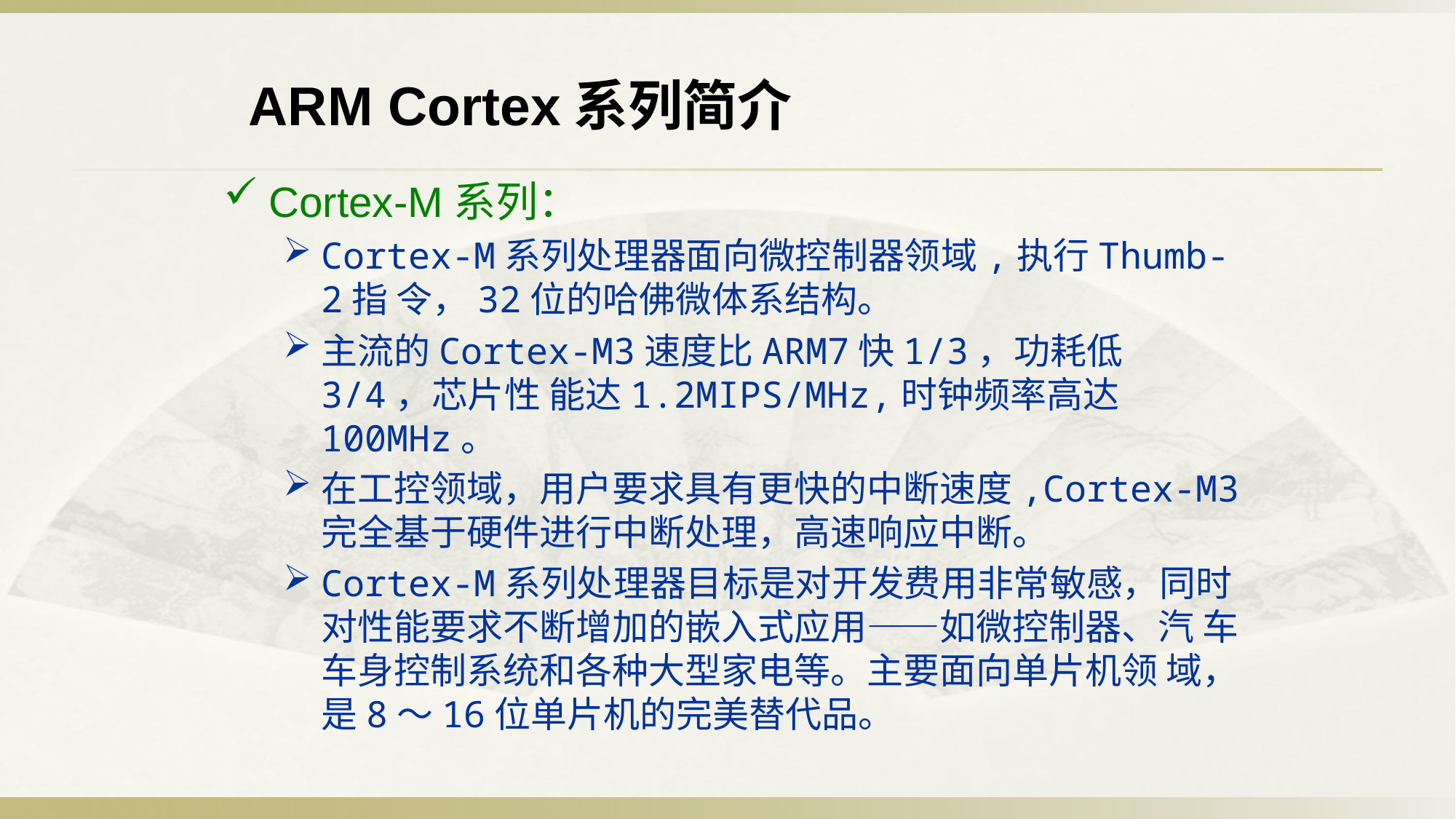

ARM Cortex系列简介
Cortex-M系列：
Cortex-M系列处理器面向微控制器领域,执行Thumb-2指 令，32位的哈佛微体系结构。
主流的Cortex-M3速度比ARM7快1/3，功耗低3/4，芯片性 能达1.2MIPS/MHz,时钟频率高达100MHz。
在工控领域，用户要求具有更快的中断速度,Cortex-M3 完全基于硬件进行中断处理，高速响应中断。
Cortex-M系列处理器目标是对开发费用非常敏感，同时 对性能要求不断增加的嵌入式应用——如微控制器、汽 车车身控制系统和各种大型家电等。主要面向单片机领 域，是8～16位单片机的完美替代品。